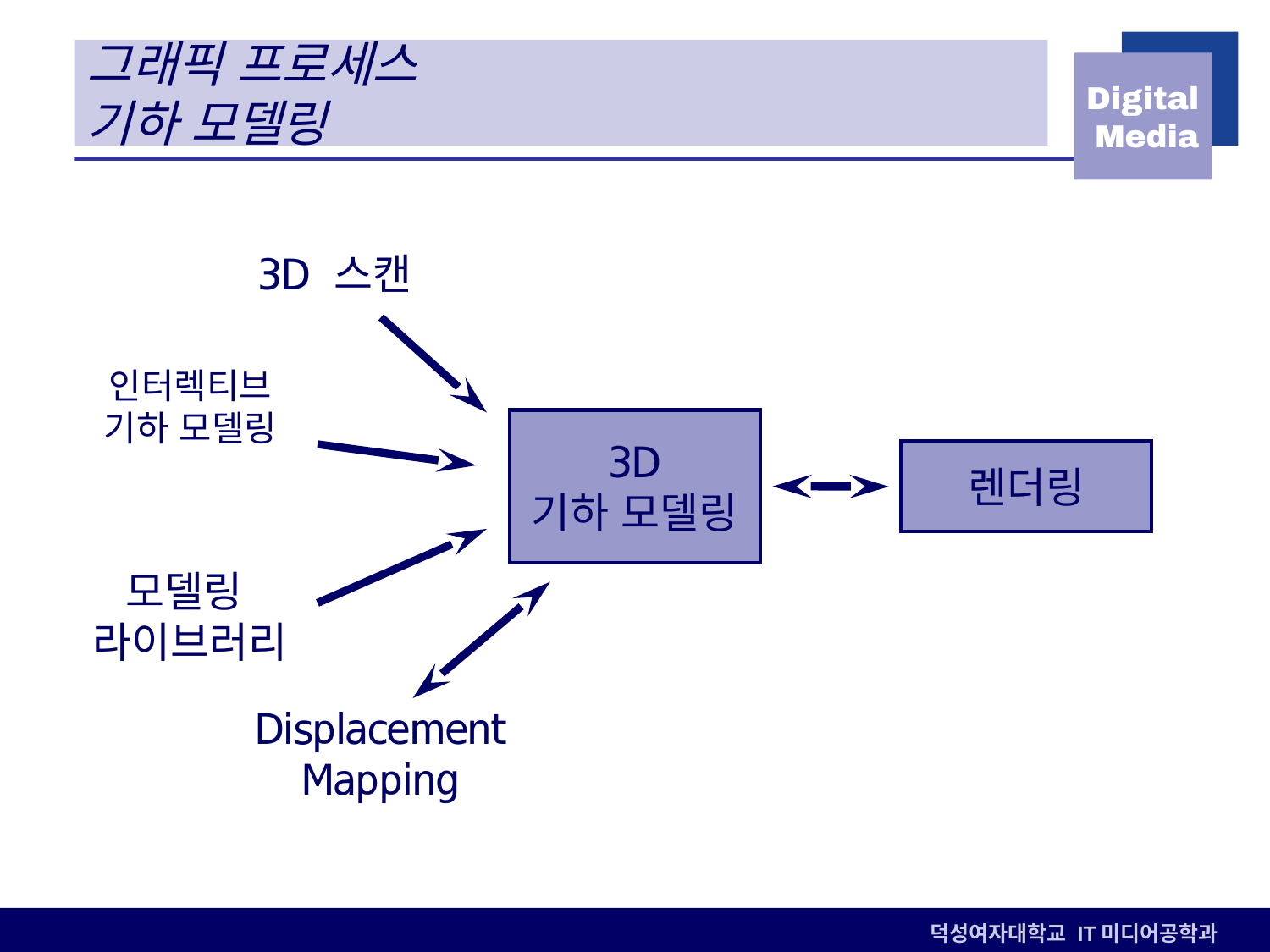

# 그래픽 프로세스 기하 모델링
3D 스캔

인터렉티브
기하 모델링
3D
기하 모델링
렌더링

모델링
라이브러리

Displacement
Mapping